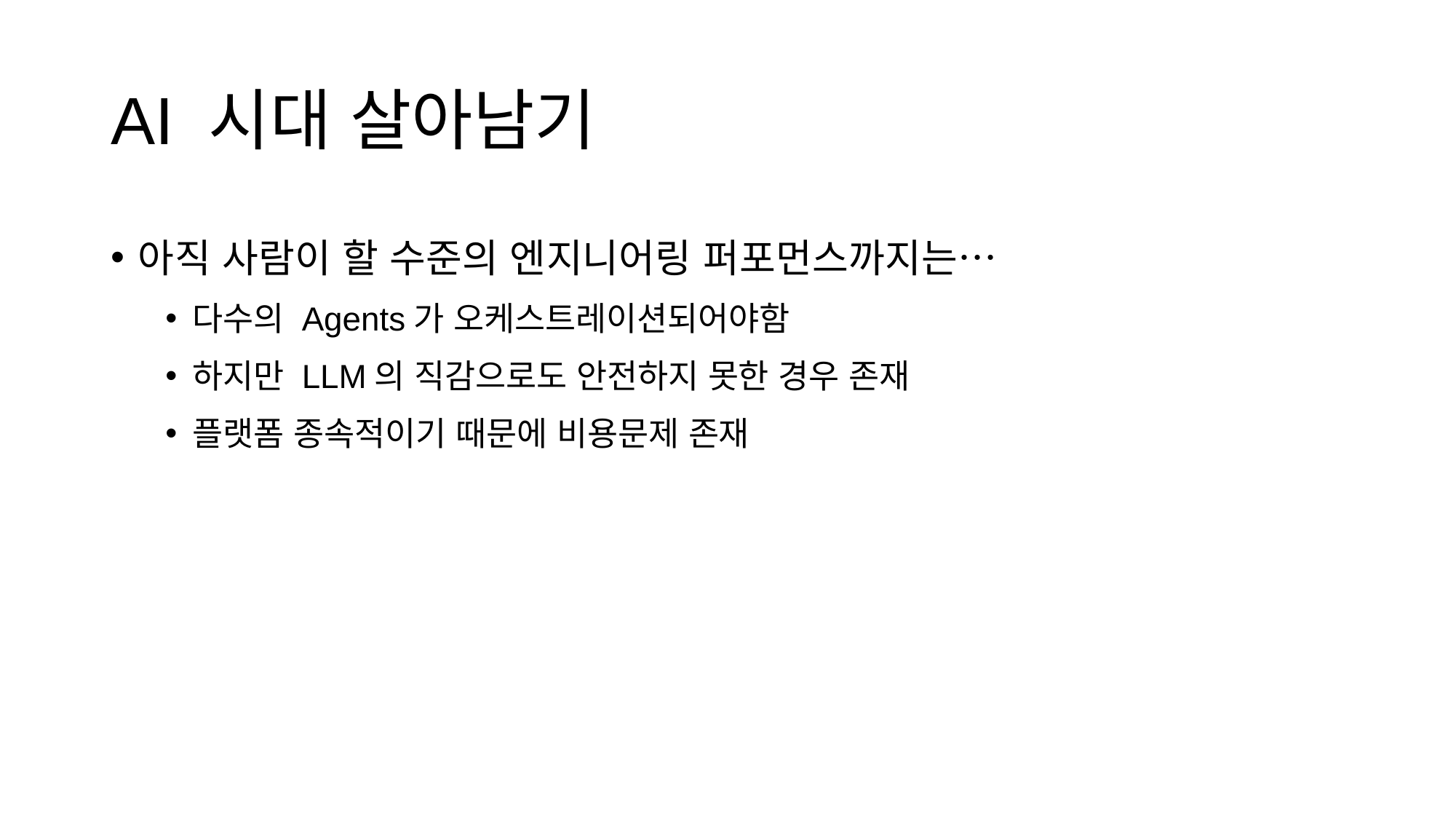

# AI 시대 살아남기
아직 사람이 할 수준의 엔지니어링 퍼포먼스까지는…
다수의 Agents가 오케스트레이션되어야함
하지만 LLM의 직감으로도 안전하지 못한 경우 존재
플랫폼 종속적이기 때문에 비용문제 존재